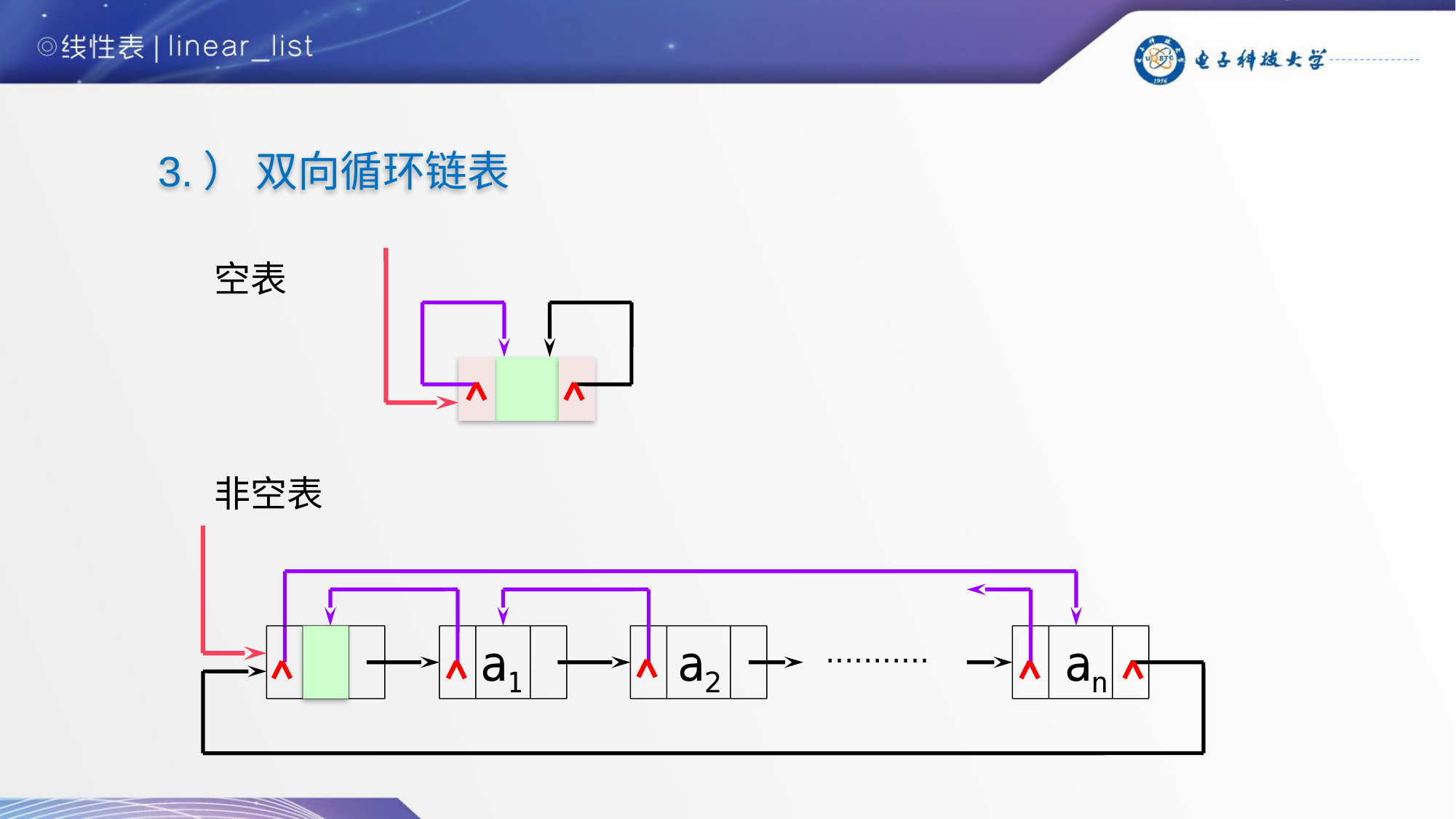

3.） 双向循环链表

空表

非空表

a1
a2
an
...........